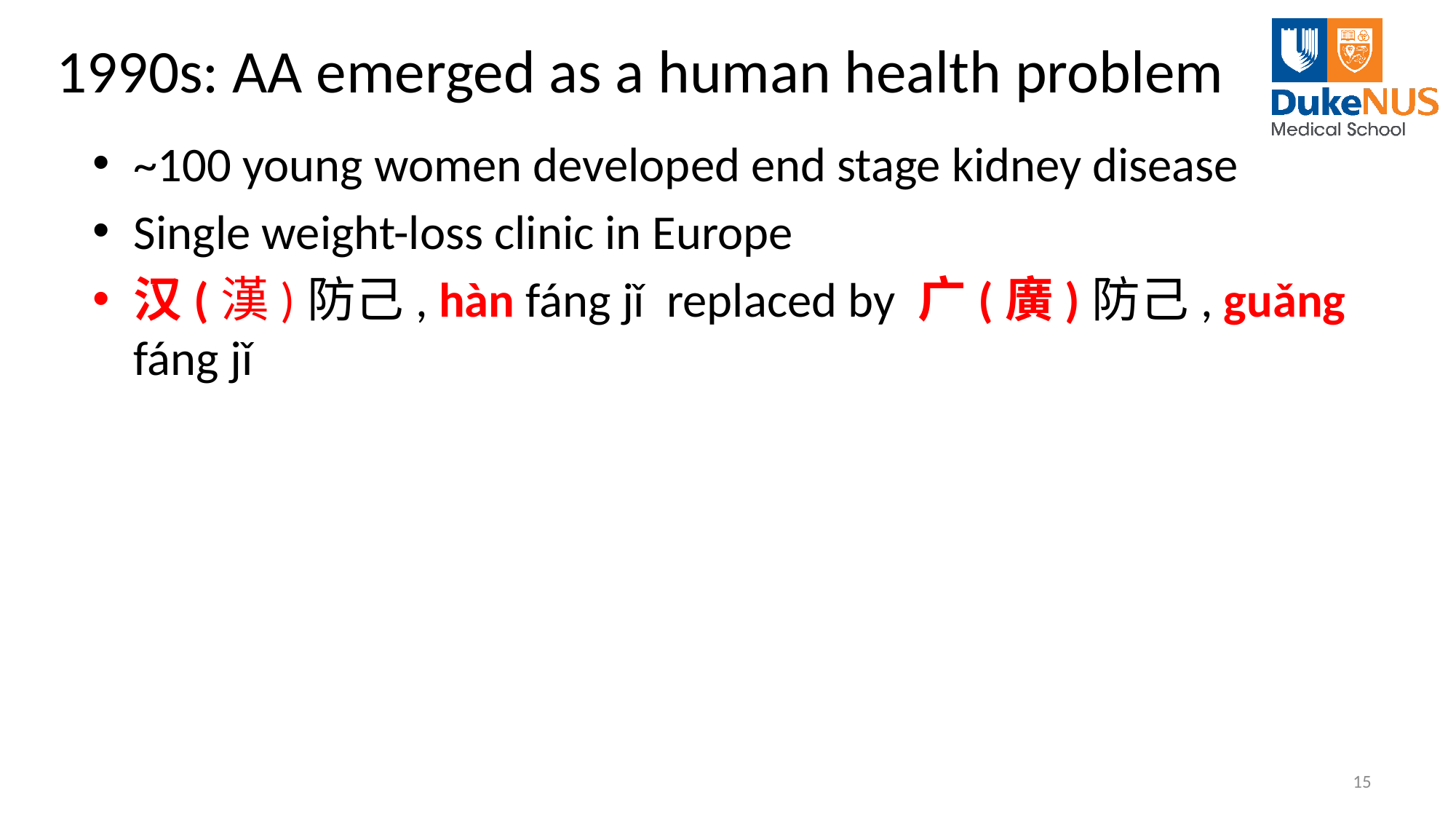

# 1990s: AA emerged as a human health problem
~100 young women developed end stage kidney disease
Single weight-loss clinic in Europe
汉(漢)防己, hàn fáng jǐ  replaced by 广(廣)防己, guǎng fáng jǐ

15